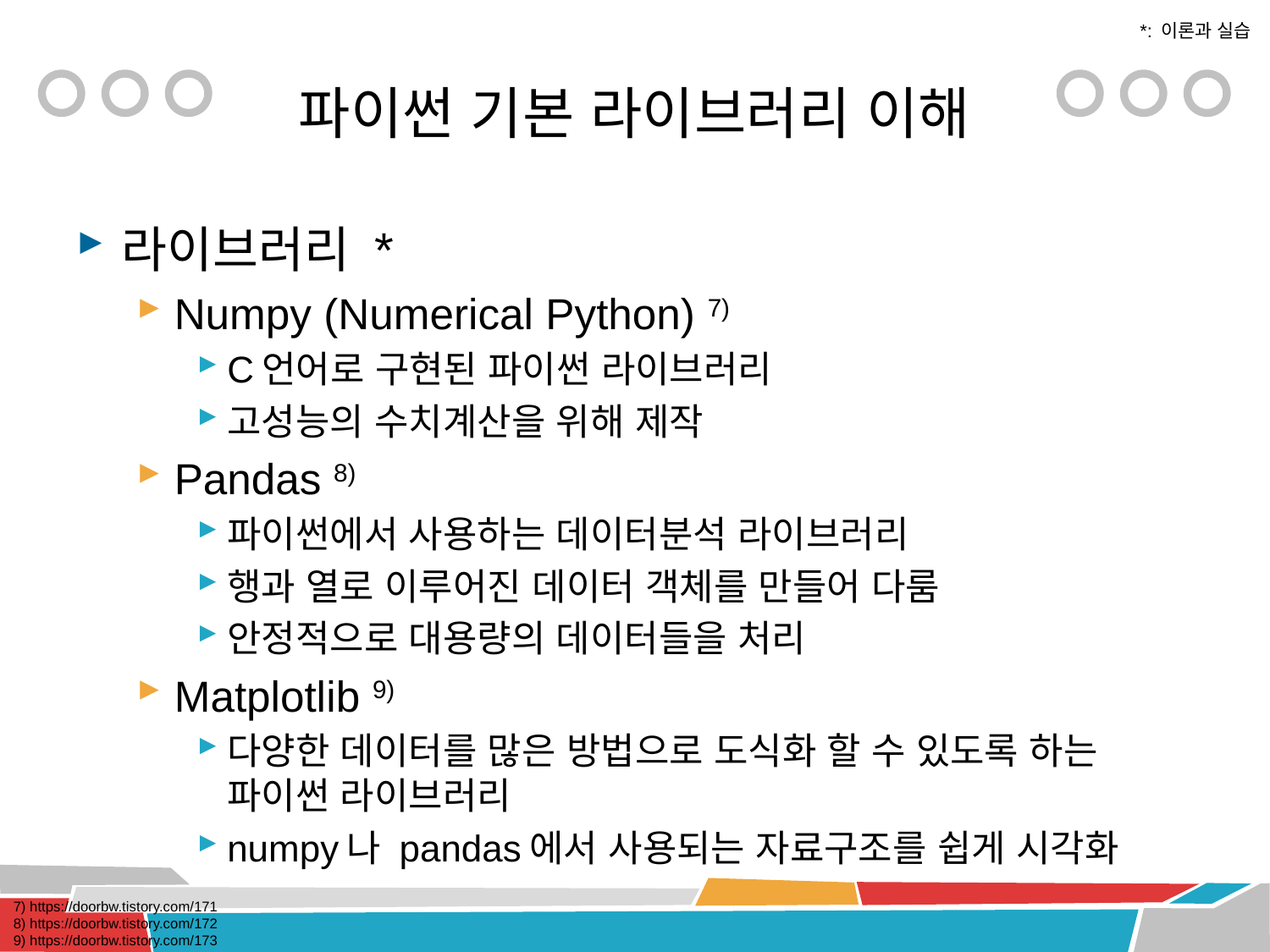

*: 이론과 실습
# 파이썬 기본 라이브러리 이해
라이브러리 *
Numpy (Numerical Python) 7)
C언어로 구현된 파이썬 라이브러리
고성능의 수치계산을 위해 제작
Pandas 8)
파이썬에서 사용하는 데이터분석 라이브러리
행과 열로 이루어진 데이터 객체를 만들어 다룸
안정적으로 대용량의 데이터들을 처리
Matplotlib 9)
다양한 데이터를 많은 방법으로 도식화 할 수 있도록 하는 파이썬 라이브러리
numpy나 pandas에서 사용되는 자료구조를 쉽게 시각화
7) https://doorbw.tistory.com/171
8) https://doorbw.tistory.com/172
9) https://doorbw.tistory.com/173